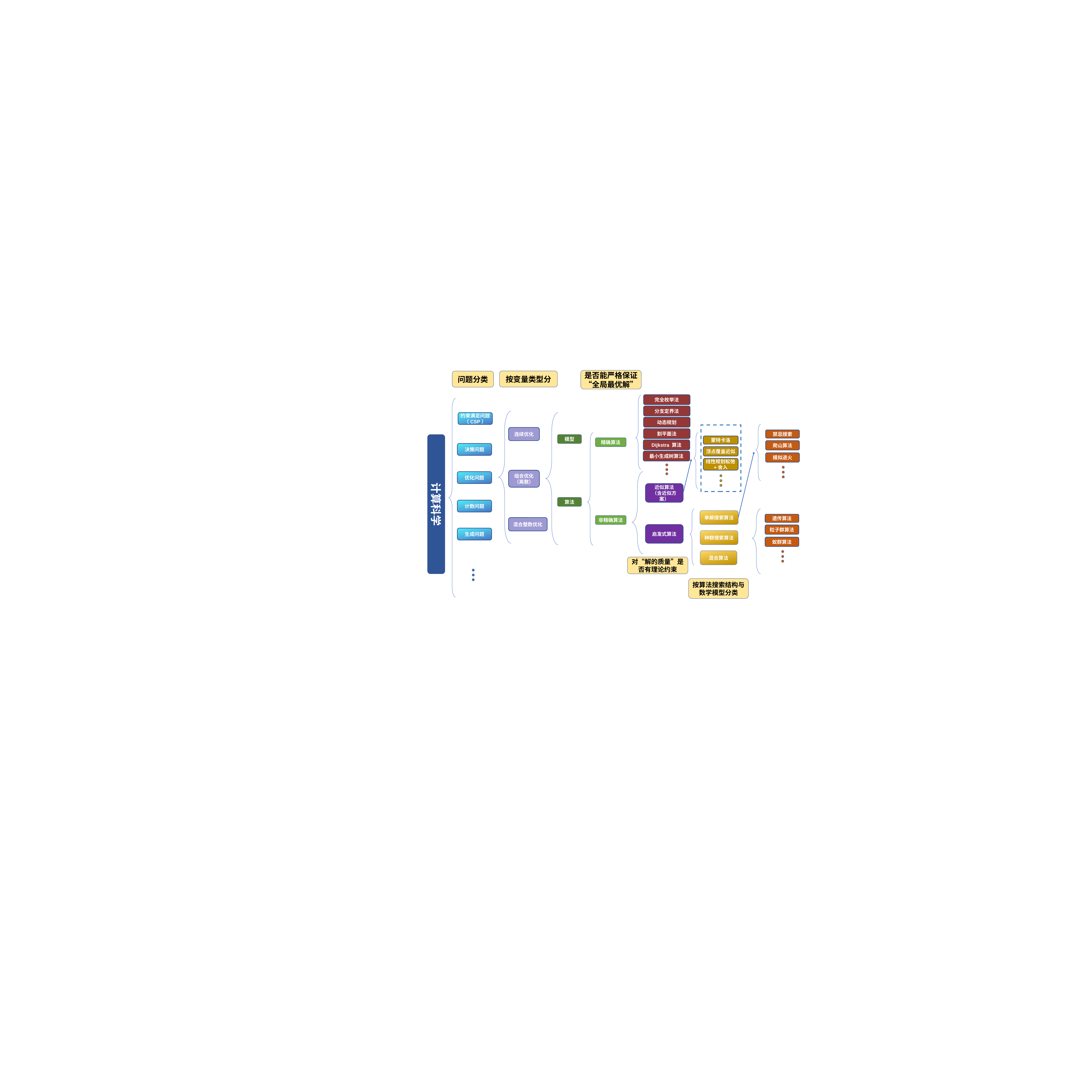

是否能严格保证“全局最优解”
按变量类型分
问题分类
完全枚举法

分支定界法

约束满足问题
（CSP）
动态规划

连续优化
割平面法
禁忌搜索

计算科学
模型
蒙特卡洛
精确算法
Dijkstra 算法
爬山算法
决策问题
顶点覆盖近似
最小生成树算法
模拟退火
线性规划松弛+舍入

组合优化
（离散）

优化问题

近似算法
（含近似方案）

算法
计数问题

单解搜索算法
遗传算法
非精确算法
混合整数优化
启发式算法
粒子群算法
生成问题
种群搜索算法
蚁群算法

混合算法

对“解的质量”是否有理论约束

按算法搜索结构与
数学模型分类